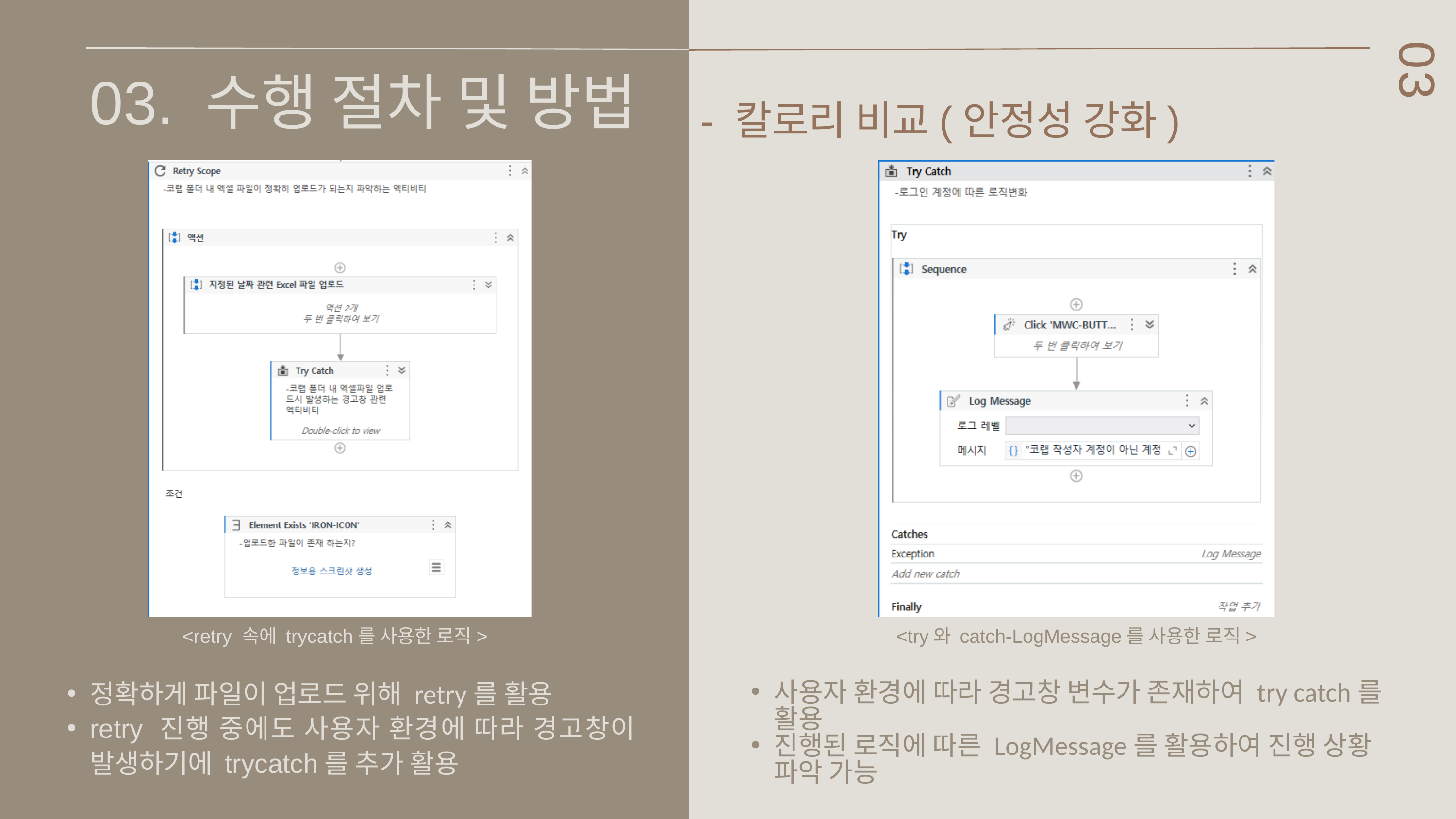

03. 수행 절차 및 방법
03
 - 칼로리 비교(안정성 강화)

 <retry 속에 trycatch를 사용한 로직>
<try와 catch-LogMessage를 사용한 로직>
정확하게 파일이 업로드 위해 retry를 활용
retry 진행 중에도 사용자 환경에 따라 경고창이 발생하기에 trycatch를 추가 활용
사용자 환경에 따라 경고창 변수가 존재하여 try catch를 활용
진행된 로직에 따른 LogMessage를 활용하여 진행 상황 파악 가능